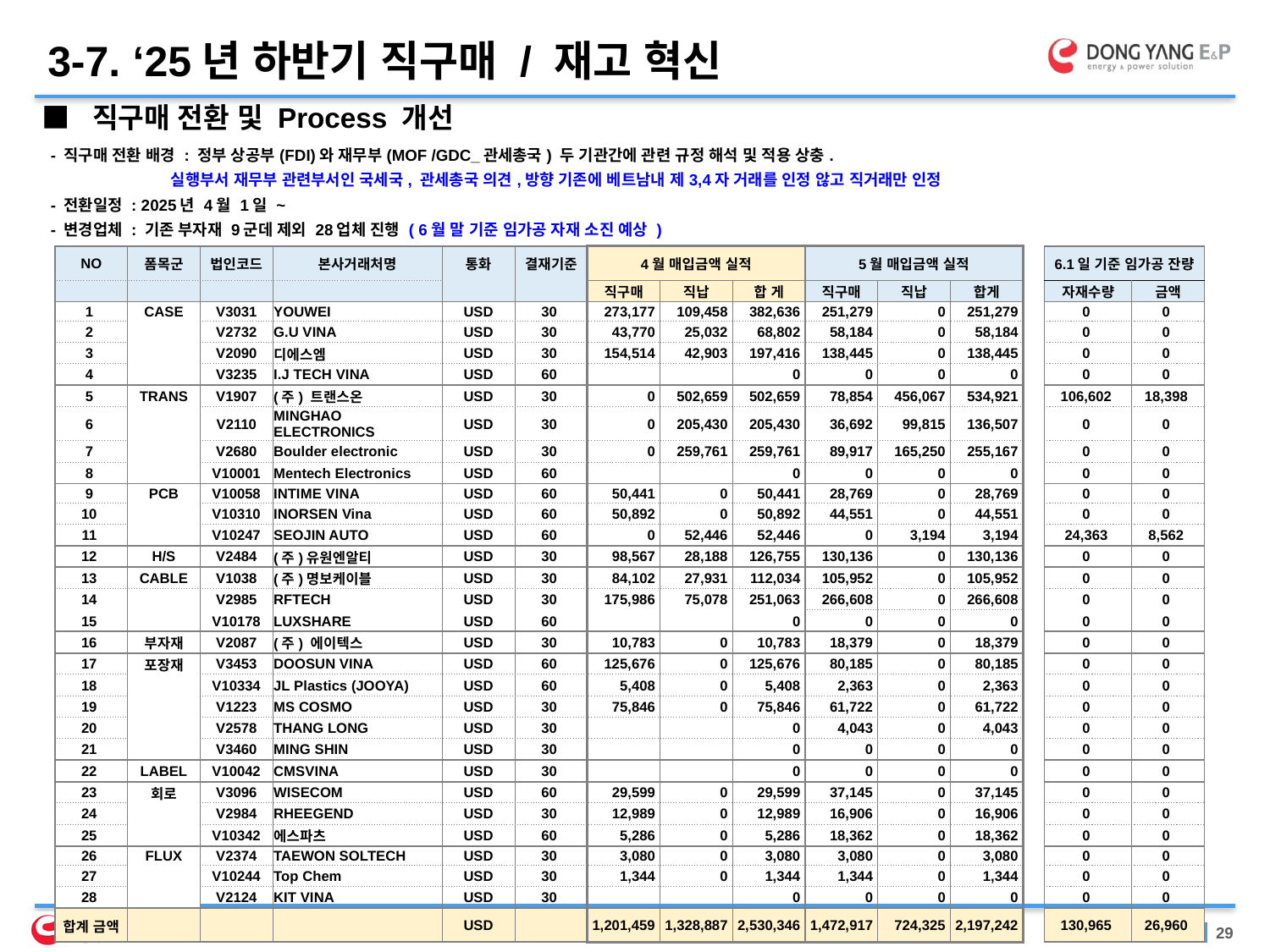

3-7. ‘25년 하반기 직구매 / 재고 혁신
■  직구매 전환 및 Process 개선
|  |  |  |  |  |  |  |  |  |
| --- | --- | --- | --- | --- | --- | --- | --- | --- |
| - 직구매 전환 배경 : 정부 상공부(FDI)와 재무부(MOF /GDC\_관세총국) 두 기관간에 관련 규정 해석 및 적용 상충. |  |  |  |  |  |  |  |  |
| 실행부서 재무부 관련부서인 국세국, 관세총국 의견,방향 기존에 베트남내 제3,4자 거래를 인정 않고 직거래만 인정 |  |  |  |  |  |  |  |  |
| - 전환일정 : 2025년 4월 1일 ~ |  |  |  |  |  |  |  |  |
| - 변경업체 : 기존 부자재 9군데 제외 28업체 진행 ( 6월 말 기준 임가공 자재 소진 예상 ) |  |  |  |  |  |  |  |  |
| → 6월 현재 트랜스온만 직납 입고진행중 |  |  |  |  |  |  |  |  |
| NO | 폼목군 | 법인코드 | 본사거래처명 | 통화 | 결재기준 | 4월 매입금액 실적 |  |  | 5월 매입금액 실적 |  |  |  | 6.1일 기준 임가공 잔량 |  |
| --- | --- | --- | --- | --- | --- | --- | --- | --- | --- | --- | --- | --- | --- | --- |
|  |  |  |  |  |  | 직구매 | 직납 | 합 게 | 직구매 | 직납 | 합게 |  | 자재수량 | 금액 |
| 1 | CASE | V3031 | YOUWEI | USD | 30 | 273,177 | 109,458 | 382,636 | 251,279 | 0 | 251,279 |  | 0 | 0 |
| 2 |  | V2732 | G.U VINA | USD | 30 | 43,770 | 25,032 | 68,802 | 58,184 | 0 | 58,184 |  | 0 | 0 |
| 3 |  | V2090 | 디에스엠 | USD | 30 | 154,514 | 42,903 | 197,416 | 138,445 | 0 | 138,445 |  | 0 | 0 |
| 4 |  | V3235 | I.J TECH VINA | USD | 60 |  |  | 0 | 0 | 0 | 0 |  | 0 | 0 |
| 5 | TRANS | V1907 | (주) 트랜스온 | USD | 30 | 0 | 502,659 | 502,659 | 78,854 | 456,067 | 534,921 |  | 106,602 | 18,398 |
| 6 |  | V2110 | MINGHAO ELECTRONICS | USD | 30 | 0 | 205,430 | 205,430 | 36,692 | 99,815 | 136,507 |  | 0 | 0 |
| 7 |  | V2680 | Boulder electronic | USD | 30 | 0 | 259,761 | 259,761 | 89,917 | 165,250 | 255,167 |  | 0 | 0 |
| 8 |  | V10001 | Mentech Electronics | USD | 60 |  |  | 0 | 0 | 0 | 0 |  | 0 | 0 |
| 9 | PCB | V10058 | INTIME VINA | USD | 60 | 50,441 | 0 | 50,441 | 28,769 | 0 | 28,769 |  | 0 | 0 |
| 10 |  | V10310 | INORSEN Vina | USD | 60 | 50,892 | 0 | 50,892 | 44,551 | 0 | 44,551 |  | 0 | 0 |
| 11 |  | V10247 | SEOJIN AUTO | USD | 60 | 0 | 52,446 | 52,446 | 0 | 3,194 | 3,194 |  | 24,363 | 8,562 |
| 12 | H/S | V2484 | (주)유원엔알티 | USD | 30 | 98,567 | 28,188 | 126,755 | 130,136 | 0 | 130,136 |  | 0 | 0 |
| 13 | CABLE | V1038 | (주)명보케이블 | USD | 30 | 84,102 | 27,931 | 112,034 | 105,952 | 0 | 105,952 |  | 0 | 0 |
| 14 |  | V2985 | RFTECH | USD | 30 | 175,986 | 75,078 | 251,063 | 266,608 | 0 | 266,608 |  | 0 | 0 |
| 15 |  | V10178 | LUXSHARE | USD | 60 |  |  | 0 | 0 | 0 | 0 |  | 0 | 0 |
| 16 | 부자재 | V2087 | (주) 에이텍스 | USD | 30 | 10,783 | 0 | 10,783 | 18,379 | 0 | 18,379 |  | 0 | 0 |
| 17 | 포장재 | V3453 | DOOSUN VINA | USD | 60 | 125,676 | 0 | 125,676 | 80,185 | 0 | 80,185 |  | 0 | 0 |
| 18 |  | V10334 | JL Plastics (JOOYA) | USD | 60 | 5,408 | 0 | 5,408 | 2,363 | 0 | 2,363 |  | 0 | 0 |
| 19 |  | V1223 | MS COSMO | USD | 30 | 75,846 | 0 | 75,846 | 61,722 | 0 | 61,722 |  | 0 | 0 |
| 20 |  | V2578 | THANG LONG | USD | 30 |  |  | 0 | 4,043 | 0 | 4,043 |  | 0 | 0 |
| 21 |  | V3460 | MING SHIN | USD | 30 |  |  | 0 | 0 | 0 | 0 |  | 0 | 0 |
| 22 | LABEL | V10042 | CMSVINA | USD | 30 |  |  | 0 | 0 | 0 | 0 |  | 0 | 0 |
| 23 | 회로 | V3096 | WISECOM | USD | 60 | 29,599 | 0 | 29,599 | 37,145 | 0 | 37,145 |  | 0 | 0 |
| 24 |  | V2984 | RHEEGEND | USD | 30 | 12,989 | 0 | 12,989 | 16,906 | 0 | 16,906 |  | 0 | 0 |
| 25 |  | V10342 | 에스파츠 | USD | 60 | 5,286 | 0 | 5,286 | 18,362 | 0 | 18,362 |  | 0 | 0 |
| 26 | FLUX | V2374 | TAEWON SOLTECH | USD | 30 | 3,080 | 0 | 3,080 | 3,080 | 0 | 3,080 |  | 0 | 0 |
| 27 |  | V10244 | Top Chem | USD | 30 | 1,344 | 0 | 1,344 | 1,344 | 0 | 1,344 |  | 0 | 0 |
| 28 |  | V2124 | KIT VINA | USD | 30 |  |  | 0 | 0 | 0 | 0 |  | 0 | 0 |
| 합계 금액 |  |  |  | USD |  | 1,201,459 | 1,328,887 | 2,530,346 | 1,472,917 | 724,325 | 2,197,242 |  | 130,965 | 26,960 |